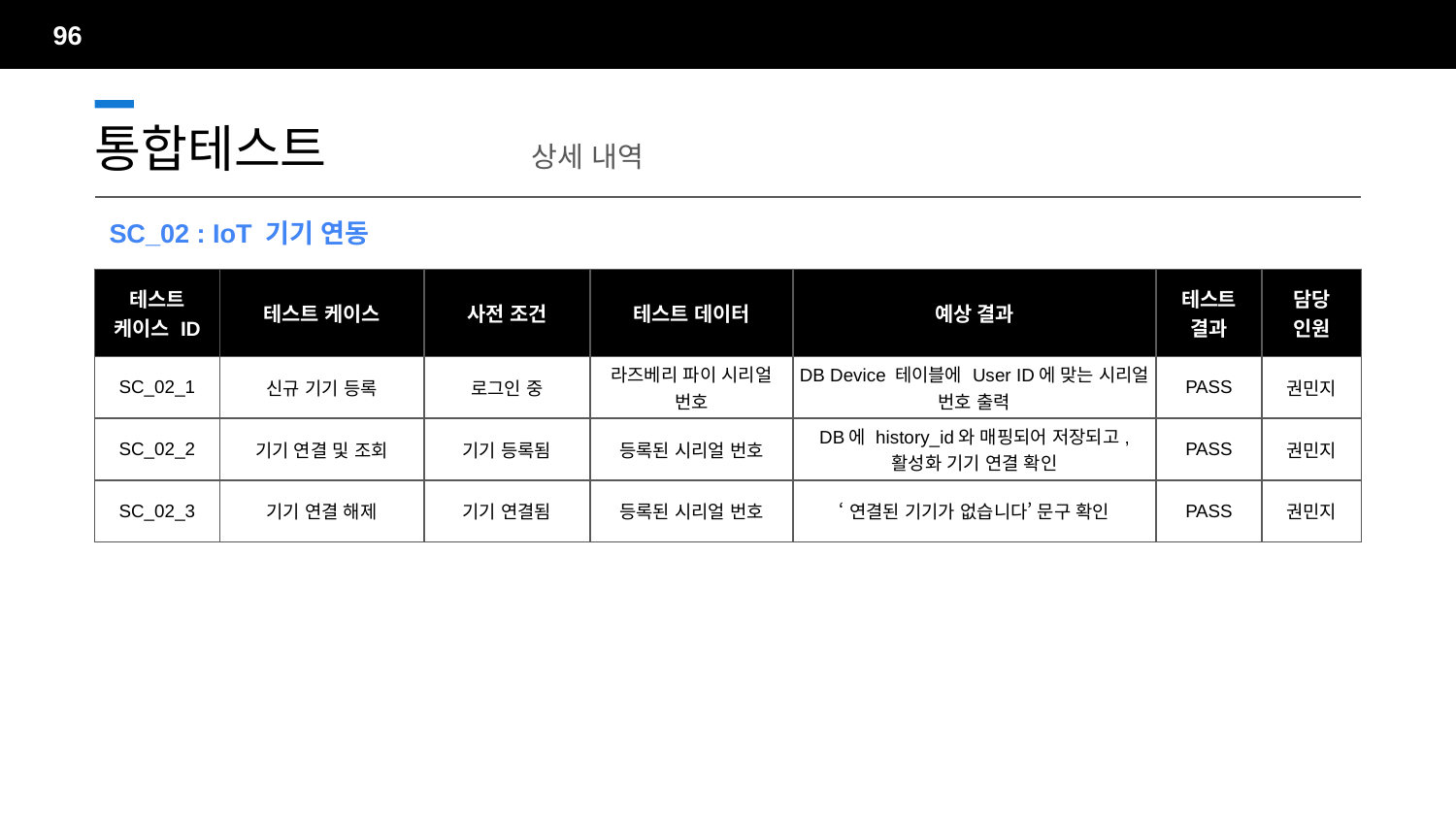

96

통합테스트		상세 내역
SC_02 : IoT 기기 연동
| 테스트 케이스 ID | 테스트 케이스 | 사전 조건 | 테스트 데이터 | 예상 결과 | 테스트 결과 | 담당 인원 |
| --- | --- | --- | --- | --- | --- | --- |
| SC\_02\_1 | 신규 기기 등록 | 로그인 중 | 라즈베리 파이 시리얼 번호 | DB Device 테이블에 User ID에 맞는 시리얼 번호 출력 | PASS | 권민지 |
| SC\_02\_2 | 기기 연결 및 조회 | 기기 등록됨 | 등록된 시리얼 번호 | DB에 history\_id와 매핑되어 저장되고, 활성화 기기 연결 확인 | PASS | 권민지 |
| SC\_02\_3 | 기기 연결 해제 | 기기 연결됨 | 등록된 시리얼 번호 | ‘연결된 기기가 없습니다’ 문구 확인 | PASS | 권민지 |